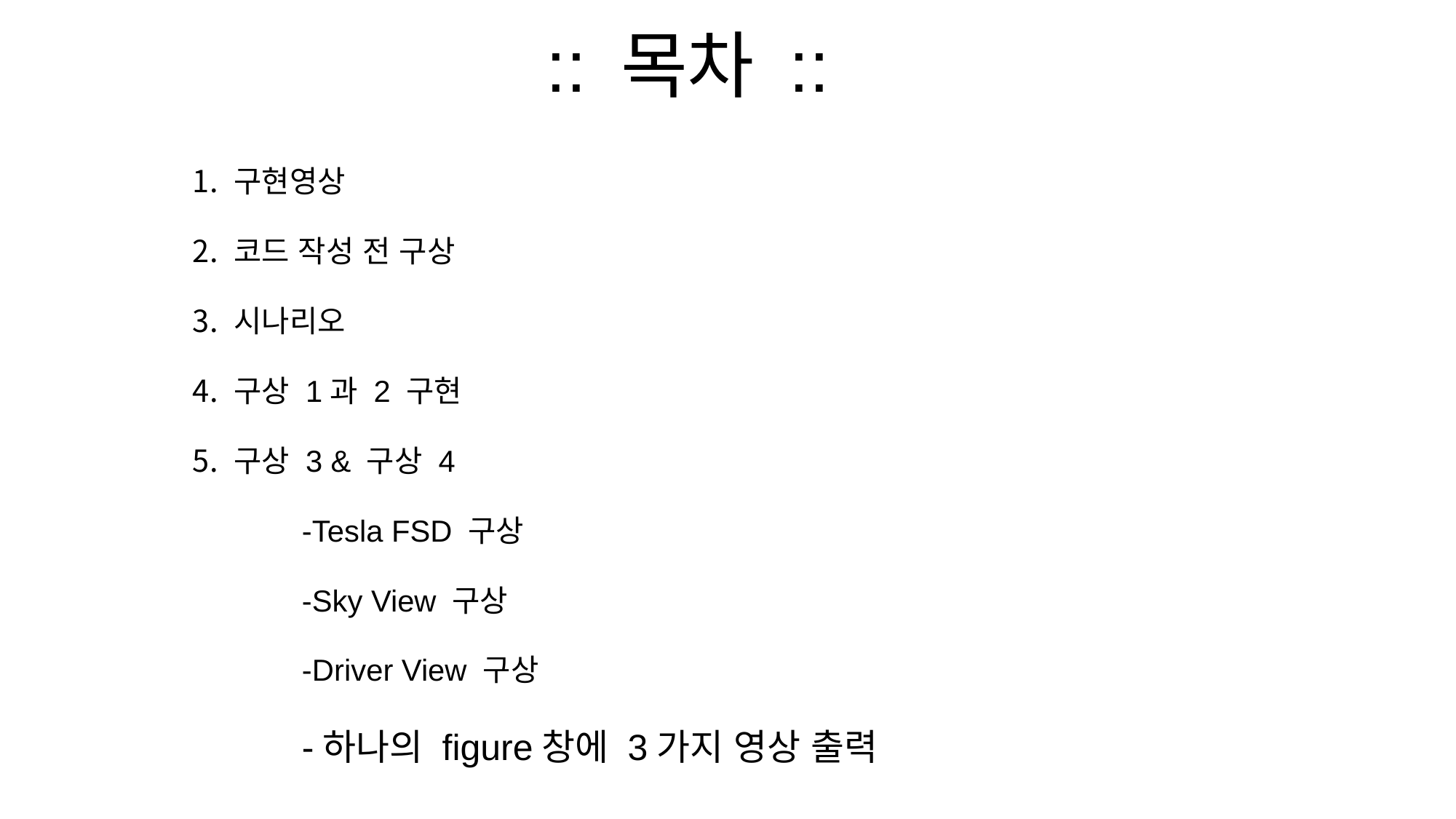

# :: 목차 ::
구현영상
코드 작성 전 구상
시나리오
구상 1과 2 구현
구상 3 & 구상 4
	-Tesla FSD 구상
	-Sky View 구상
	-Driver View 구상
	-하나의 figure창에 3가지 영상 출력